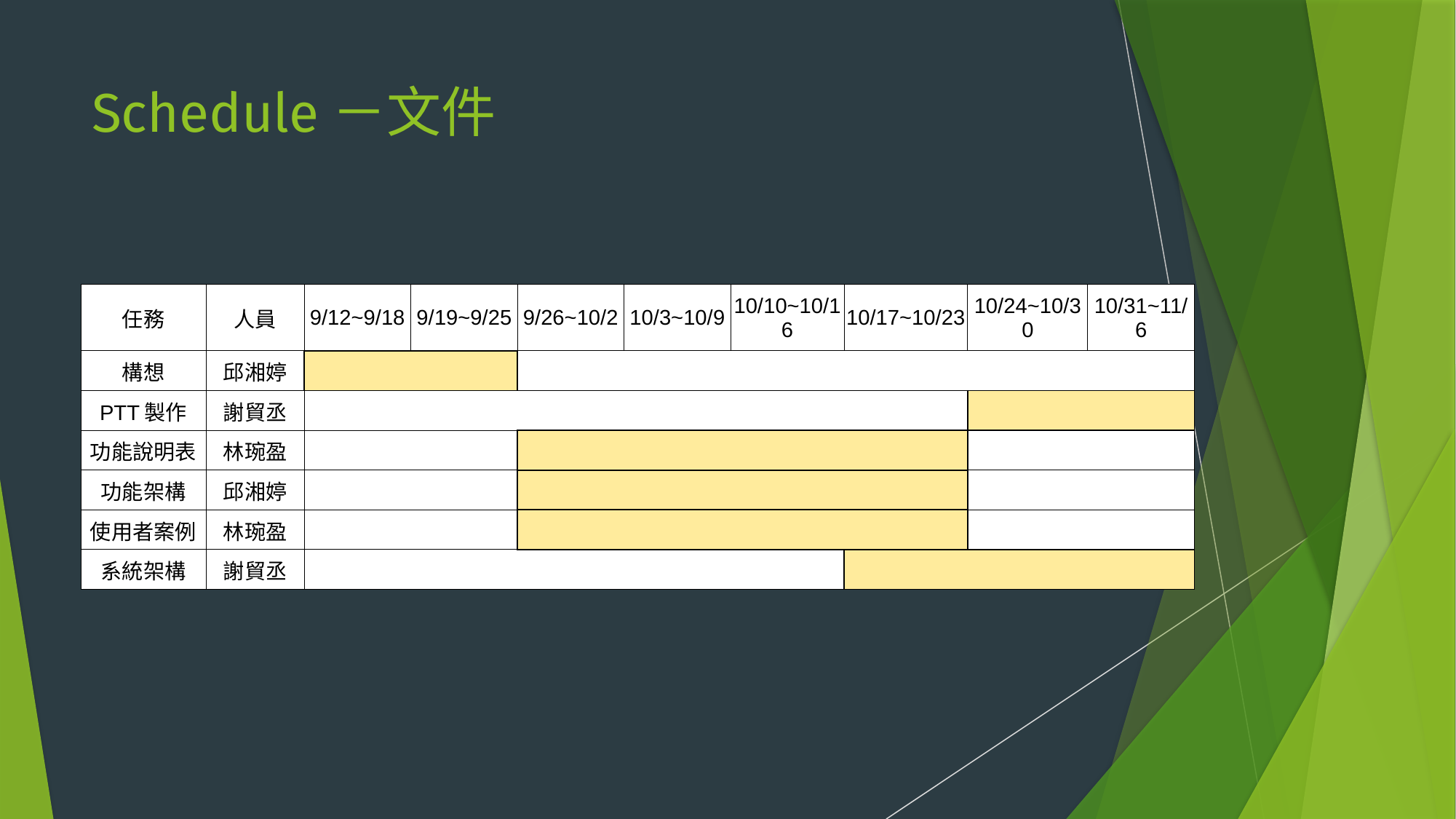

# Schedule－文件
| 任務 | 人員 | 9/12~9/18 | 9/19~9/25 | 9/26~10/2 | 10/3~10/9 | 10/10~10/16 | 10/17~10/23 | 10/24~10/30 | 10/31~11/6 |
| --- | --- | --- | --- | --- | --- | --- | --- | --- | --- |
| 構想 | 邱湘婷 |  |  |  |  |  |  |  |  |
| PTT製作 | 謝貿丞 |  |  |  |  |  |  |  |  |
| 功能說明表 | 林琬盈 |  |  |  |  |  |  |  |  |
| 功能架構 | 邱湘婷 |  |  |  |  |  |  |  |  |
| 使用者案例 | 林琬盈 |  |  |  |  |  |  |  |  |
| 系統架構 | 謝貿丞 |  |  |  |  |  |  |  |  |